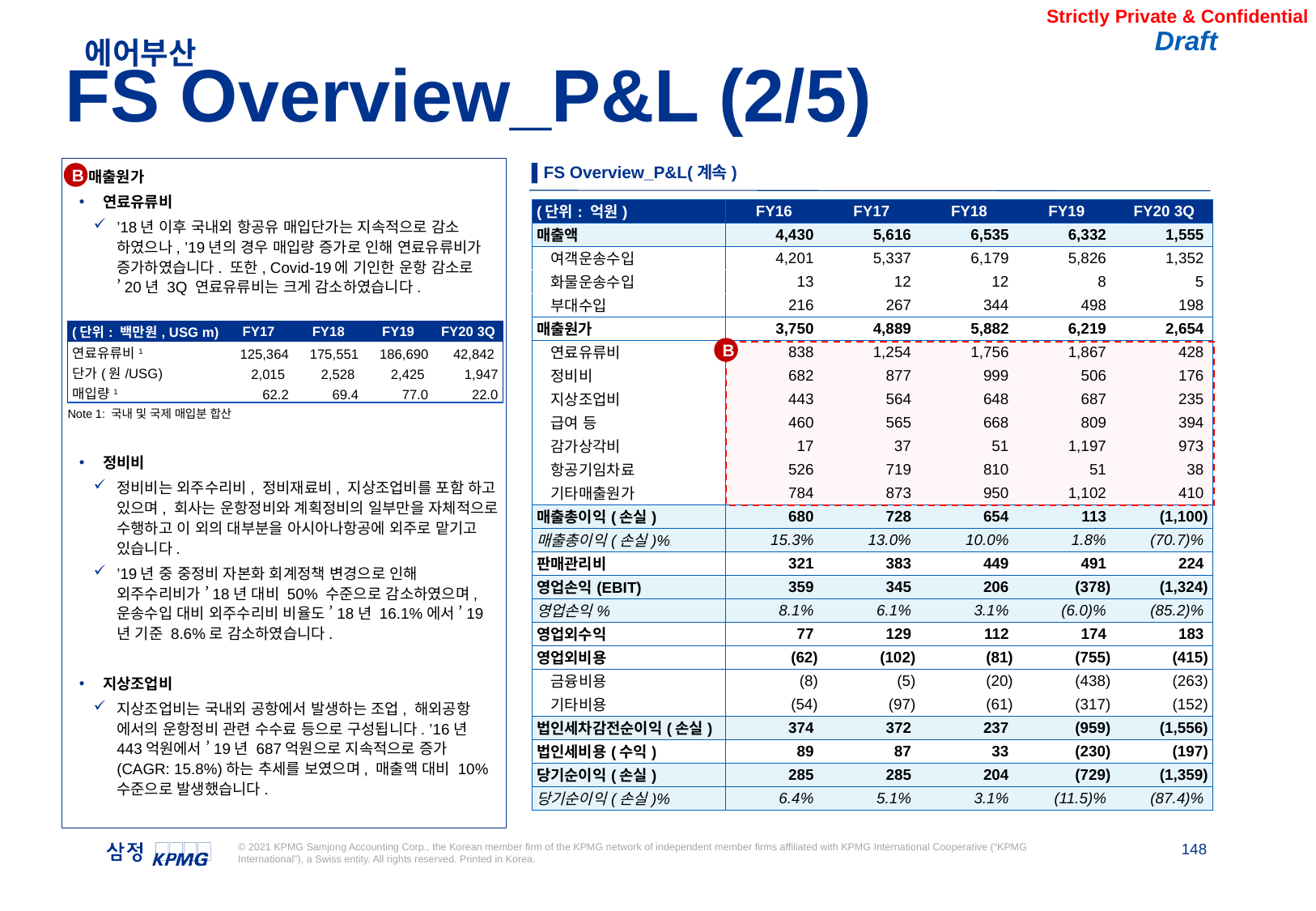

에어부산
FS Overview_P&L (2/5)
▌FS Overview_P&L(계속)

매출원가
연료유류비
’18년 이후 국내외 항공유 매입단가는 지속적으로 감소 하였으나, ’19년의 경우 매입량 증가로 인해 연료유류비가 증가하였습니다. 또한, Covid-19에 기인한 운항 감소로 ’20년 3Q 연료유류비는 크게 감소하였습니다.

정비비
정비비는 외주수리비, 정비재료비, 지상조업비를 포함 하고 있으며, 회사는 운항정비와 계획정비의 일부만을 자체적으로 수행하고 이 외의 대부분을 아시아나항공에 외주로 맡기고 있습니다.
’19년 중 중정비 자본화 회계정책 변경으로 인해 외주수리비가 ’18년 대비 50% 수준으로 감소하였으며, 운송수입 대비 외주수리비 비율도 ’18년 16.1%에서 ’19년 기준 8.6%로 감소하였습니다.

지상조업비
지상조업비는 국내외 공항에서 발생하는 조업, 해외공항 에서의 운항정비 관련 수수료 등으로 구성됩니다. ’16년 443억원에서 ’19년 687억원으로 지속적으로 증가 (CAGR: 15.8%)하는 추세를 보였으며, 매출액 대비 10% 수준으로 발생했습니다.

B
| (단위: 억원) | FY16 | FY17 | FY18 | FY19 | FY20 3Q |
| --- | --- | --- | --- | --- | --- |
| 매출액 | 4,430 | 5,616 | 6,535 | 6,332 | 1,555 |
| 여객운송수입 | 4,201 | 5,337 | 6,179 | 5,826 | 1,352 |
| 화물운송수입 | 13 | 12 | 12 | 8 | 5 |
| 부대수입 | 216 | 267 | 344 | 498 | 198 |
| 매출원가 | 3,750 | 4,889 | 5,882 | 6,219 | 2,654 |
| 연료유류비 | 838 | 1,254 | 1,756 | 1,867 | 428 |
| 정비비 | 682 | 877 | 999 | 506 | 176 |
| 지상조업비 | 443 | 564 | 648 | 687 | 235 |
| 급여 등 | 460 | 565 | 668 | 809 | 394 |
| 감가상각비 | 17 | 37 | 51 | 1,197 | 973 |
| 항공기임차료 | 526 | 719 | 810 | 51 | 38 |
| 기타매출원가 | 784 | 873 | 950 | 1,102 | 410 |
| 매출총이익(손실) | 680 | 728 | 654 | 113 | (1,100) |
| 매출총이익(손실)% | 15.3% | 13.0% | 10.0% | 1.8% | (70.7)% |
| 판매관리비 | 321 | 383 | 449 | 491 | 224 |
| 영업손익(EBIT) | 359 | 345 | 206 | (378) | (1,324) |
| 영업손익% | 8.1% | 6.1% | 3.1% | (6.0)% | (85.2)% |
| 영업외수익 | 77 | 129 | 112 | 174 | 183 |
| 영업외비용 | (62) | (102) | (81) | (755) | (415) |
| 금융비용 | (8) | (5) | (20) | (438) | (263) |
| 기타비용 | (54) | (97) | (61) | (317) | (152) |
| 법인세차감전순이익(손실) | 374 | 372 | 237 | (959) | (1,556) |
| 법인세비용(수익) | 89 | 87 | 33 | (230) | (197) |
| 당기순이익(손실) | 285 | 285 | 204 | (729) | (1,359) |
| 당기순이익(손실)% | 6.4% | 5.1% | 3.1% | (11.5)% | (87.4)% |
| (단위: 백만원, USG m) | FY17 | FY18 | FY19 | FY20 3Q |
| --- | --- | --- | --- | --- |
| 연료유류비1 | 125,364 | 175,551 | 186,690 | 42,842 |
| 단가(원/USG) | 2,015 | 2,528 | 2,425 | 1,947 |
| 매입량1 | 62.2 | 69.4 | 77.0 | 22.0 |
B

Note 1: 국내 및 국제 매입분 합산